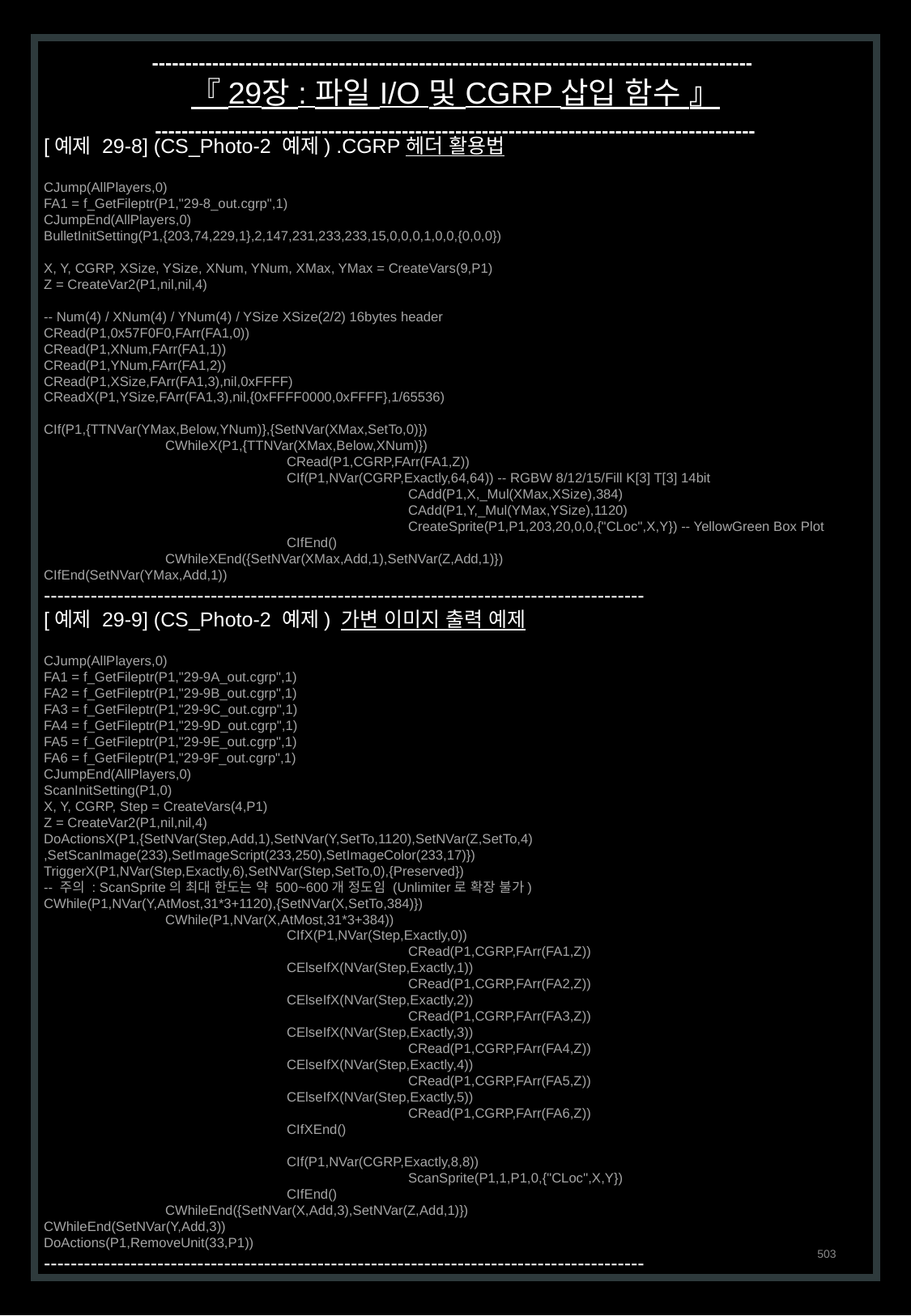

------------------------------------------------------------------------------------------
『 29장 : 파일 I/O 및 CGRP 삽입 함수 』
------------------------------------------------------------------------------------------
[예제 29-8] (CS_Photo-2 예제) .CGRP 헤더 활용법

CJump(AllPlayers,0)
FA1 = f_GetFileptr(P1,"29-8_out.cgrp",1)
CJumpEnd(AllPlayers,0)
BulletInitSetting(P1,{203,74,229,1},2,147,231,233,233,15,0,0,0,1,0,0,{0,0,0})

X, Y, CGRP, XSize, YSize, XNum, YNum, XMax, YMax = CreateVars(9,P1)
Z = CreateVar2(P1,nil,nil,4)

-- Num(4) / XNum(4) / YNum(4) / YSize XSize(2/2) 16bytes header
CRead(P1,0x57F0F0,FArr(FA1,0))
CRead(P1,XNum,FArr(FA1,1))
CRead(P1,YNum,FArr(FA1,2))
CRead(P1,XSize,FArr(FA1,3),nil,0xFFFF)
CReadX(P1,YSize,FArr(FA1,3),nil,{0xFFFF0000,0xFFFF},1/65536)

CIf(P1,{TTNVar(YMax,Below,YNum)},{SetNVar(XMax,SetTo,0)})
	CWhileX(P1,{TTNVar(XMax,Below,XNum)})
		CRead(P1,CGRP,FArr(FA1,Z))
		CIf(P1,NVar(CGRP,Exactly,64,64)) -- RGBW 8/12/15/Fill K[3] T[3] 14bit
			CAdd(P1,X,_Mul(XMax,XSize),384)
			CAdd(P1,Y,_Mul(YMax,YSize),1120)
			CreateSprite(P1,P1,203,20,0,0,{"CLoc",X,Y}) -- YellowGreen Box Plot
		CIfEnd()
	CWhileXEnd({SetNVar(XMax,Add,1),SetNVar(Z,Add,1)})
CIfEnd(SetNVar(YMax,Add,1))
------------------------------------------------------------------------------------------
[예제 29-9] (CS_Photo-2 예제) 가변 이미지 출력 예제

CJump(AllPlayers,0)
FA1 = f_GetFileptr(P1,"29-9A_out.cgrp",1)
FA2 = f_GetFileptr(P1,"29-9B_out.cgrp",1)
FA3 = f_GetFileptr(P1,"29-9C_out.cgrp",1)
FA4 = f_GetFileptr(P1,"29-9D_out.cgrp",1)
FA5 = f_GetFileptr(P1,"29-9E_out.cgrp",1)
FA6 = f_GetFileptr(P1,"29-9F_out.cgrp",1)
CJumpEnd(AllPlayers,0)
ScanInitSetting(P1,0)
X, Y, CGRP, Step = CreateVars(4,P1)
Z = CreateVar2(P1,nil,nil,4)
DoActionsX(P1,{SetNVar(Step,Add,1),SetNVar(Y,SetTo,1120),SetNVar(Z,SetTo,4)
,SetScanImage(233),SetImageScript(233,250),SetImageColor(233,17)})
TriggerX(P1,NVar(Step,Exactly,6),SetNVar(Step,SetTo,0),{Preserved})
-- 주의 : ScanSprite의 최대 한도는 약 500~600개 정도임 (Unlimiter로 확장 불가)
CWhile(P1,NVar(Y,AtMost,31*3+1120),{SetNVar(X,SetTo,384)})
	CWhile(P1,NVar(X,AtMost,31*3+384))
		CIfX(P1,NVar(Step,Exactly,0))
			CRead(P1,CGRP,FArr(FA1,Z))
		CElseIfX(NVar(Step,Exactly,1))
			CRead(P1,CGRP,FArr(FA2,Z))
		CElseIfX(NVar(Step,Exactly,2))
			CRead(P1,CGRP,FArr(FA3,Z))
		CElseIfX(NVar(Step,Exactly,3))
			CRead(P1,CGRP,FArr(FA4,Z))
		CElseIfX(NVar(Step,Exactly,4))
			CRead(P1,CGRP,FArr(FA5,Z))
		CElseIfX(NVar(Step,Exactly,5))
			CRead(P1,CGRP,FArr(FA6,Z))
		CIfXEnd()

		CIf(P1,NVar(CGRP,Exactly,8,8))
			ScanSprite(P1,1,P1,0,{"CLoc",X,Y})
		CIfEnd()
	CWhileEnd({SetNVar(X,Add,3),SetNVar(Z,Add,1)})
CWhileEnd(SetNVar(Y,Add,3))
DoActions(P1,RemoveUnit(33,P1))
------------------------------------------------------------------------------------------

503